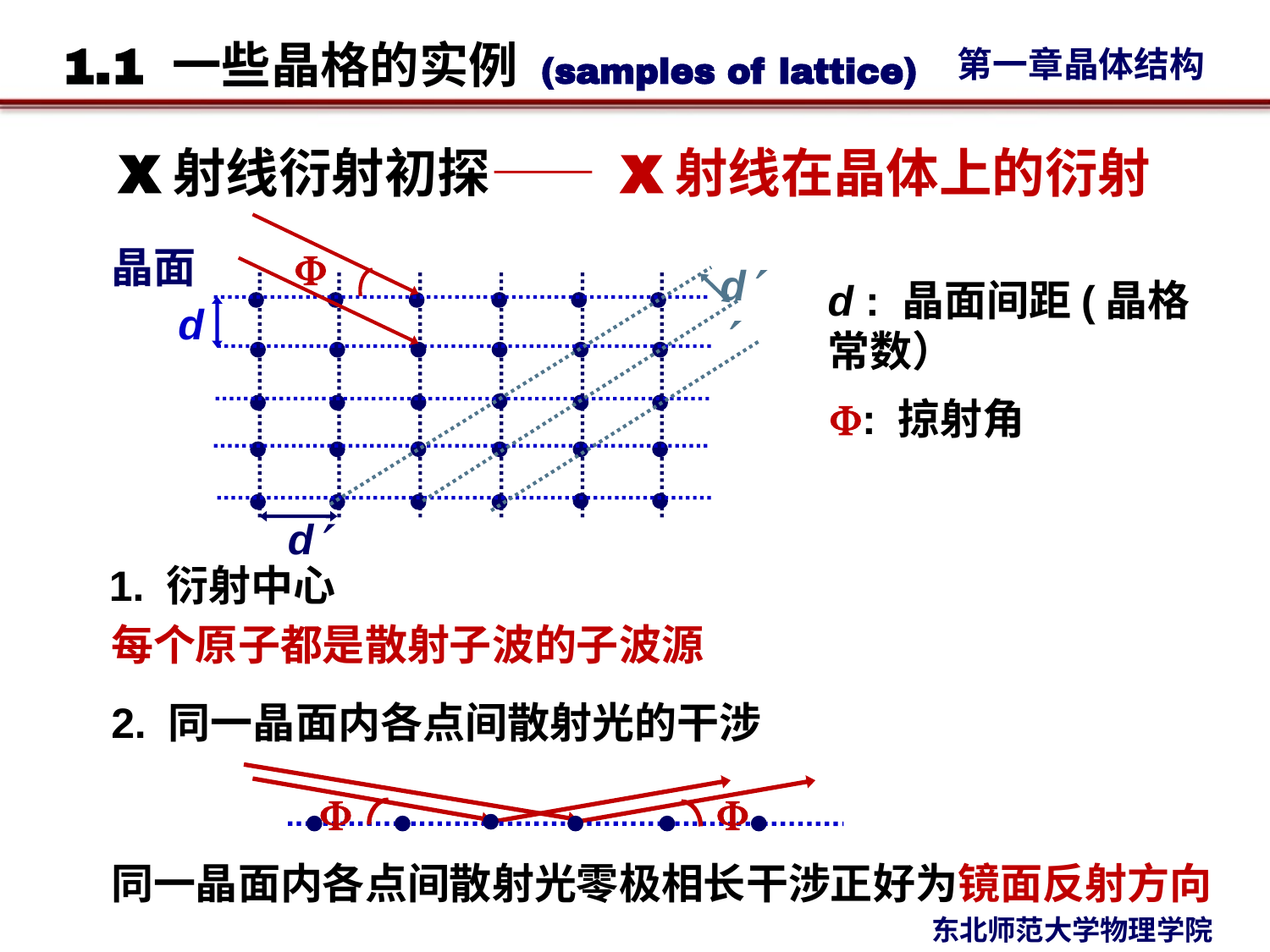

# X射线衍射初探—— X射线在晶体上的衍射

晶面
Φ
d′′

d : 晶面间距(晶格常数）

•
•
•
•
•
•
•
•
•
•
•
•
•
•
•
•
•
•

•
•
•

•
•
•

•
•
•

•
•
•

d

Φ: 掠射角
d′

1. 衍射中心
每个原子都是散射子波的子波源
2. 同一晶面内各点间散射光的干涉

Φ
Φ
•
•
•
•
•
•

同一晶面内各点间散射光零极相长干涉正好为镜面反射方向